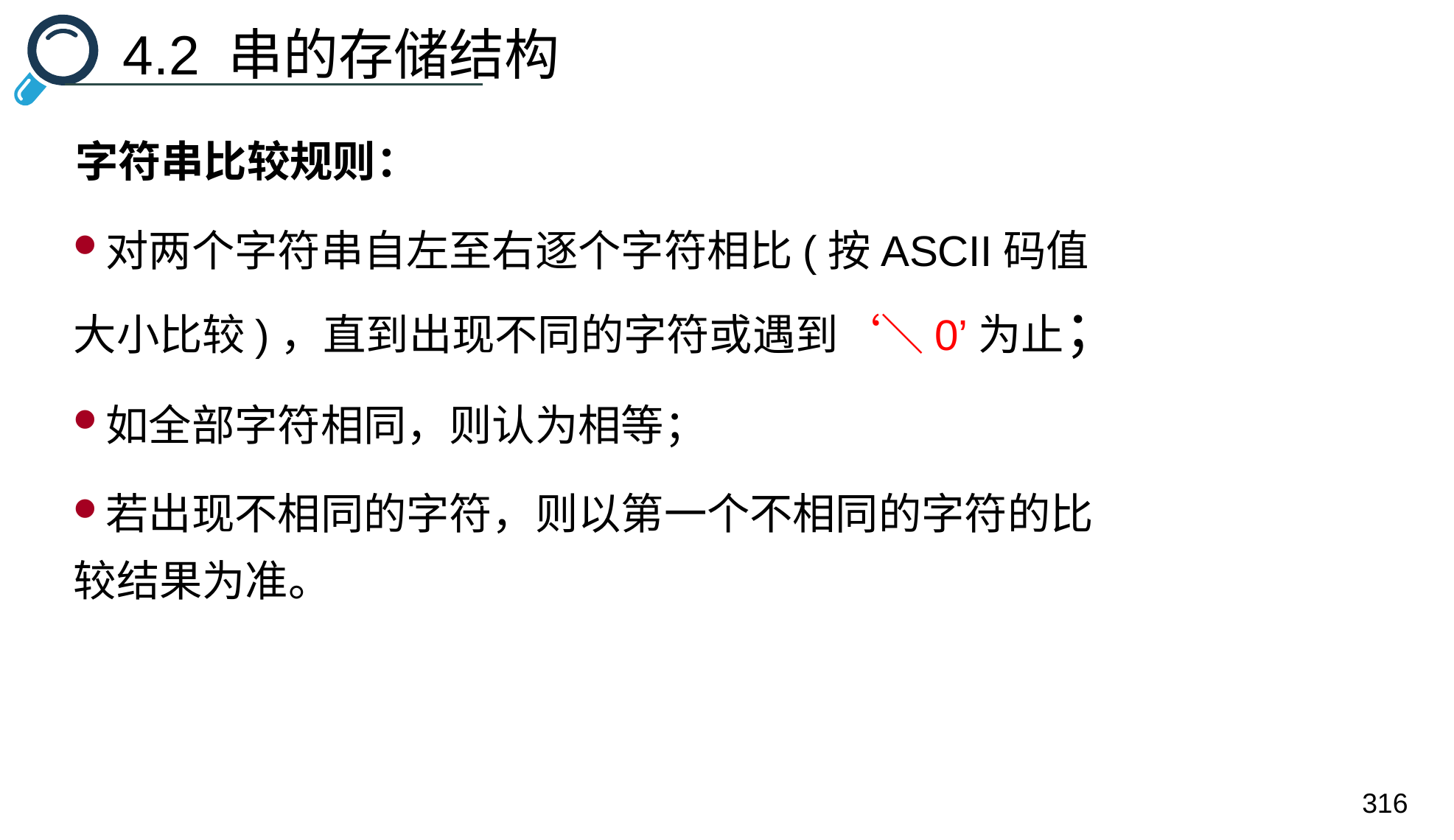

4.2 串的存储结构
字符串比较规则：
对两个字符串自左至右逐个字符相比(按ASCII码值大小比较)，直到出现不同的字符或遇到‘＼0’为止；
如全部字符相同，则认为相等；
若出现不相同的字符，则以第一个不相同的字符的比较结果为准。
316